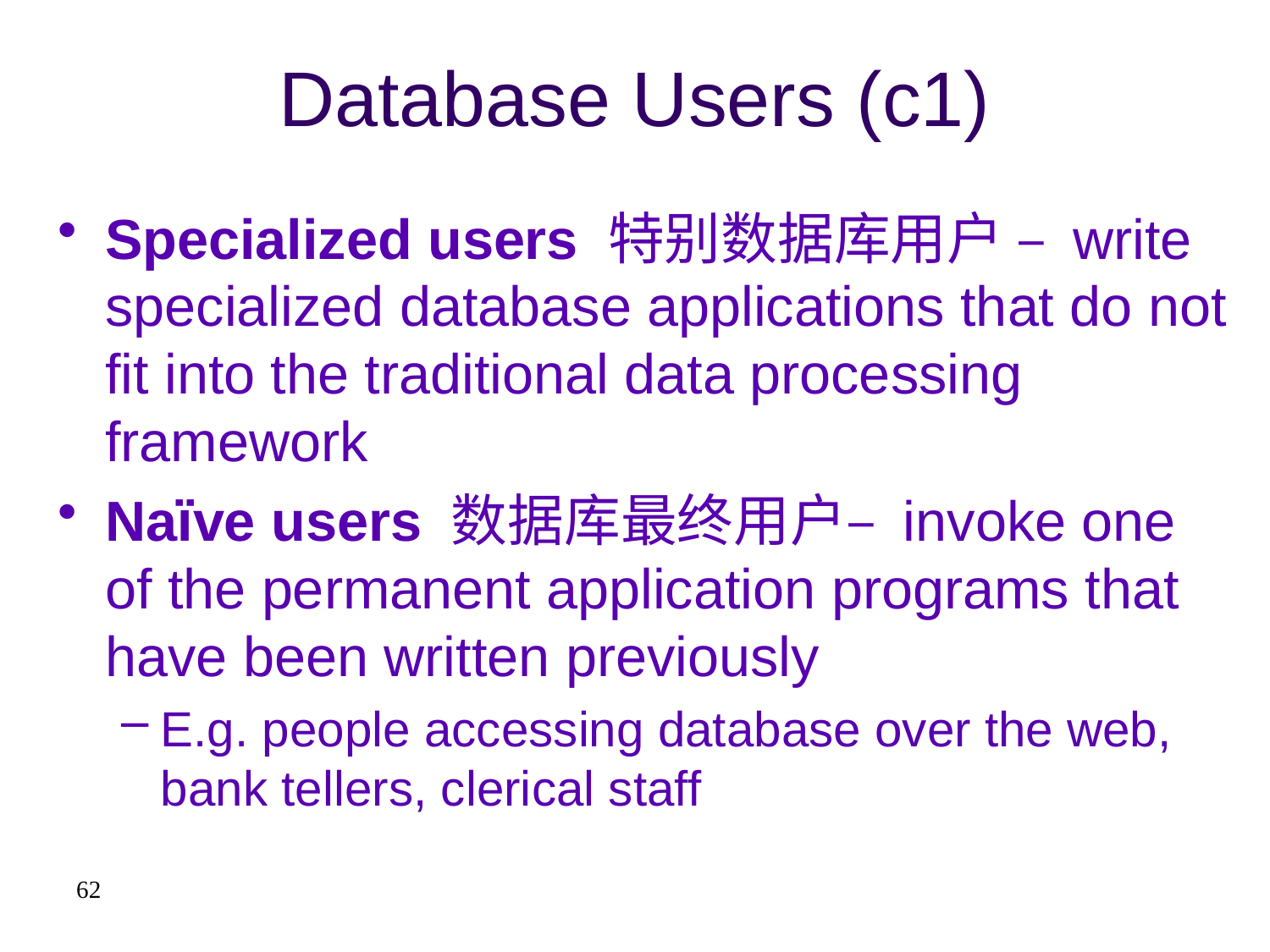

# Database Users (c1)
Specialized users 特别数据库用户 – write specialized database applications that do not fit into the traditional data processing framework
Naïve users 数据库最终用户– invoke one of the permanent application programs that have been written previously
E.g. people accessing database over the web, bank tellers, clerical staff
62